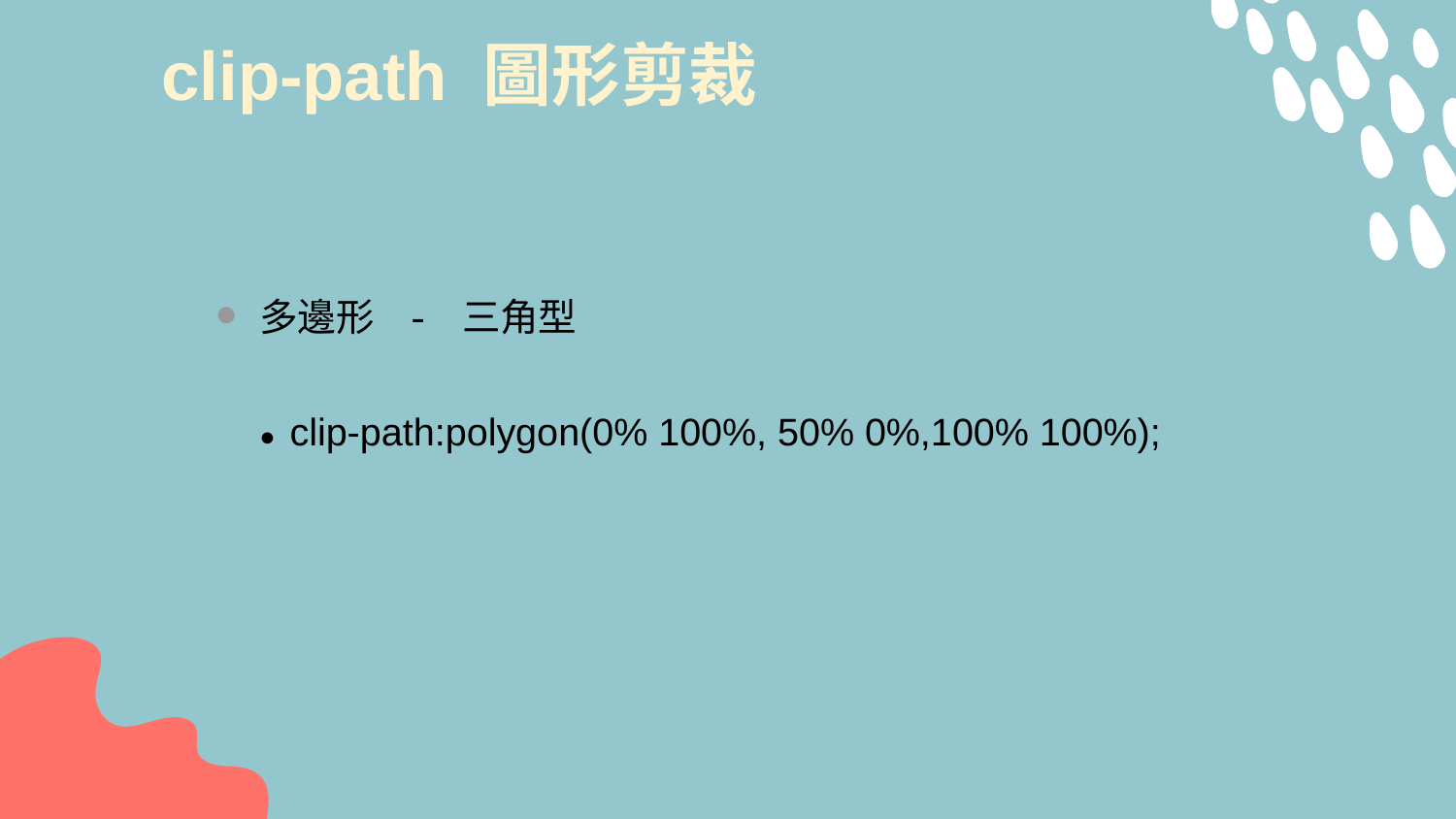

# clip-path 圖形剪裁
多邊形 - 三角型
●  clip-path:polygon(0% 100%, 50% 0%,100% 100%);